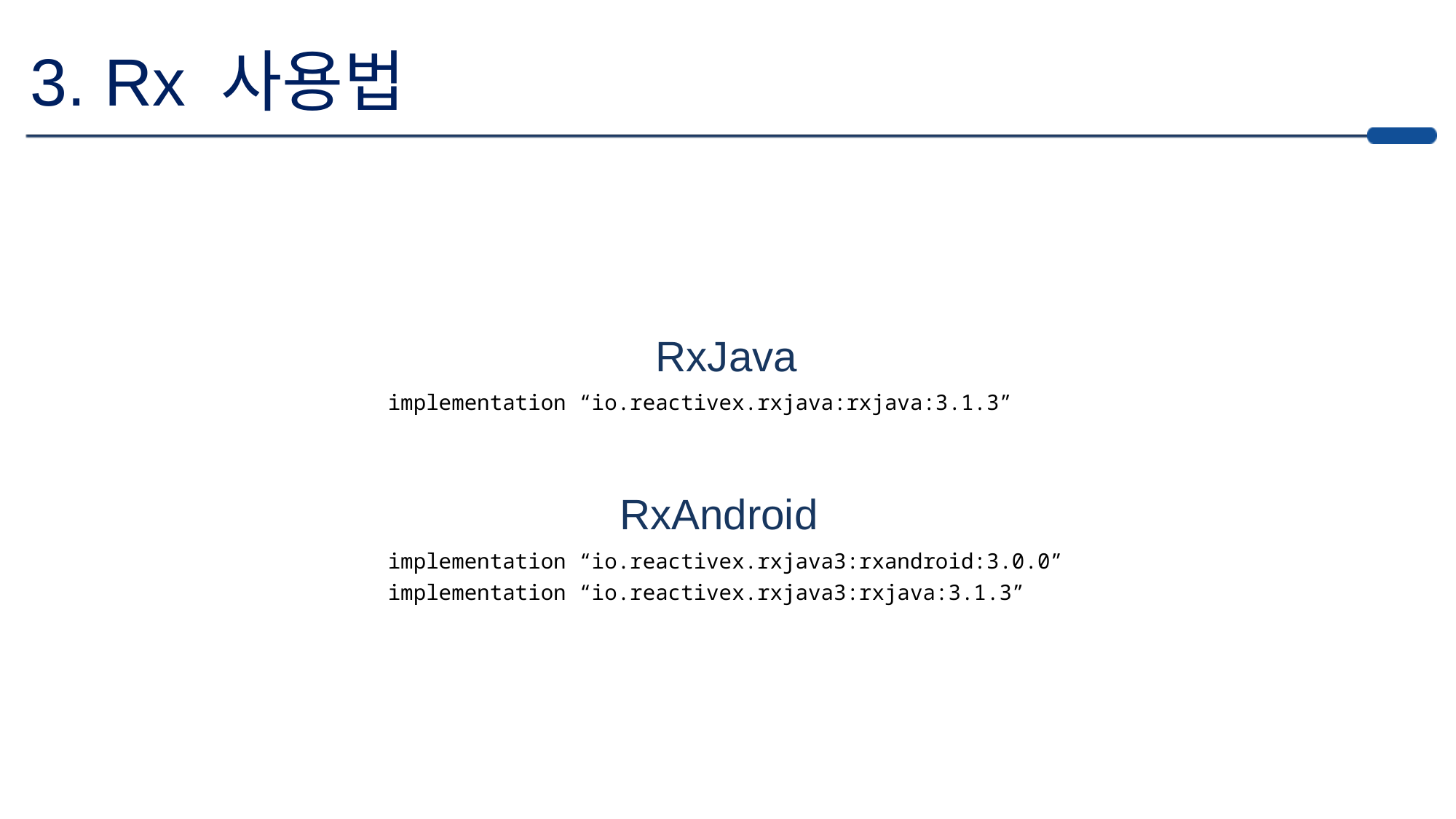

3. Rx 사용법
RxJava
implementation “io.reactivex.rxjava:rxjava:3.1.3”
RxAndroid
implementation “io.reactivex.rxjava3:rxandroid:3.0.0”
implementation “io.reactivex.rxjava3:rxjava:3.1.3”